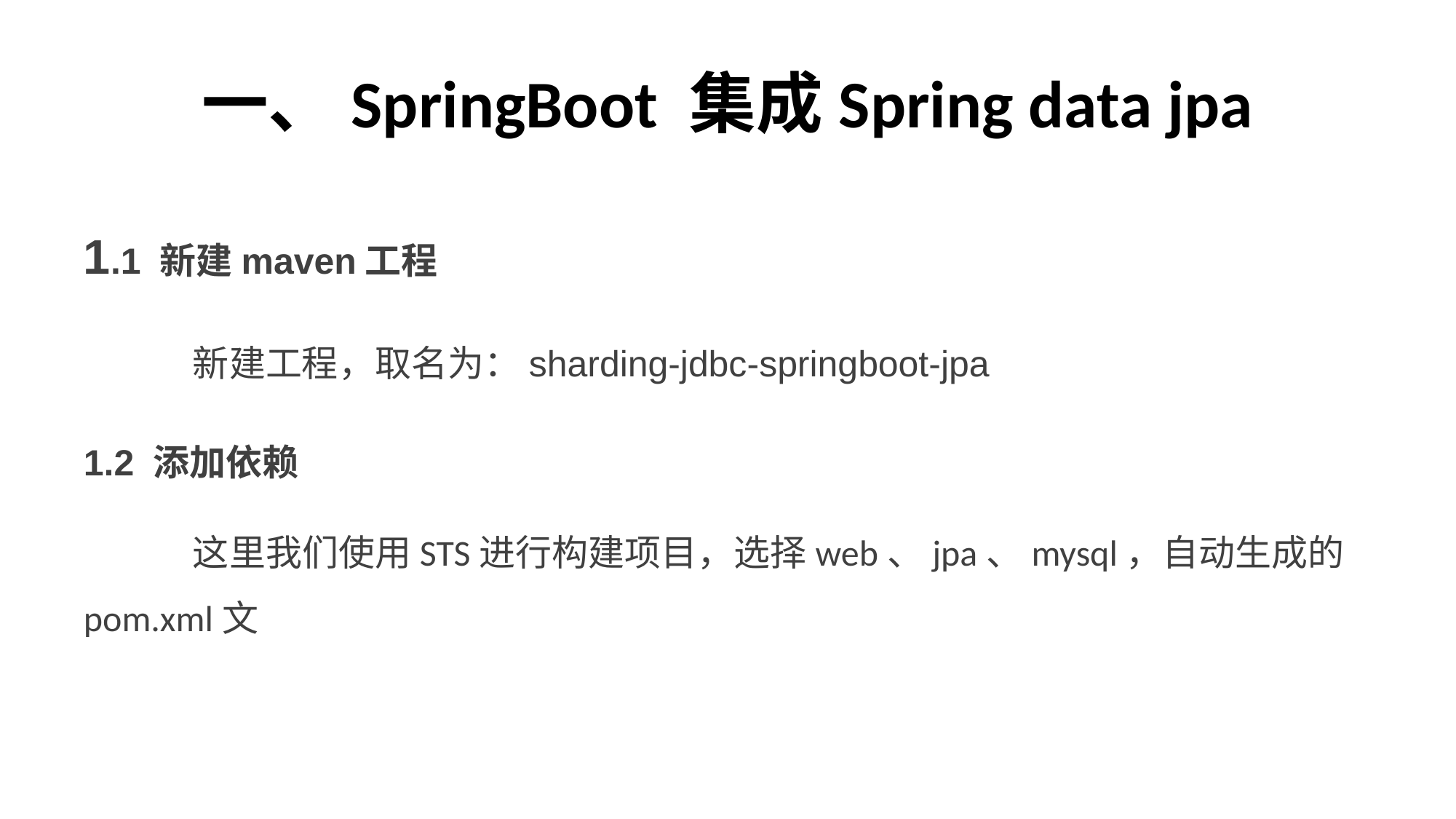

# 一、SpringBoot 集成Spring data jpa
1.1 新建maven工程
	新建工程，取名为：sharding-jdbc-springboot-jpa
1.2 添加依赖
	这里我们使用STS进行构建项目，选择web、jpa、mysql，自动生成的pom.xml文